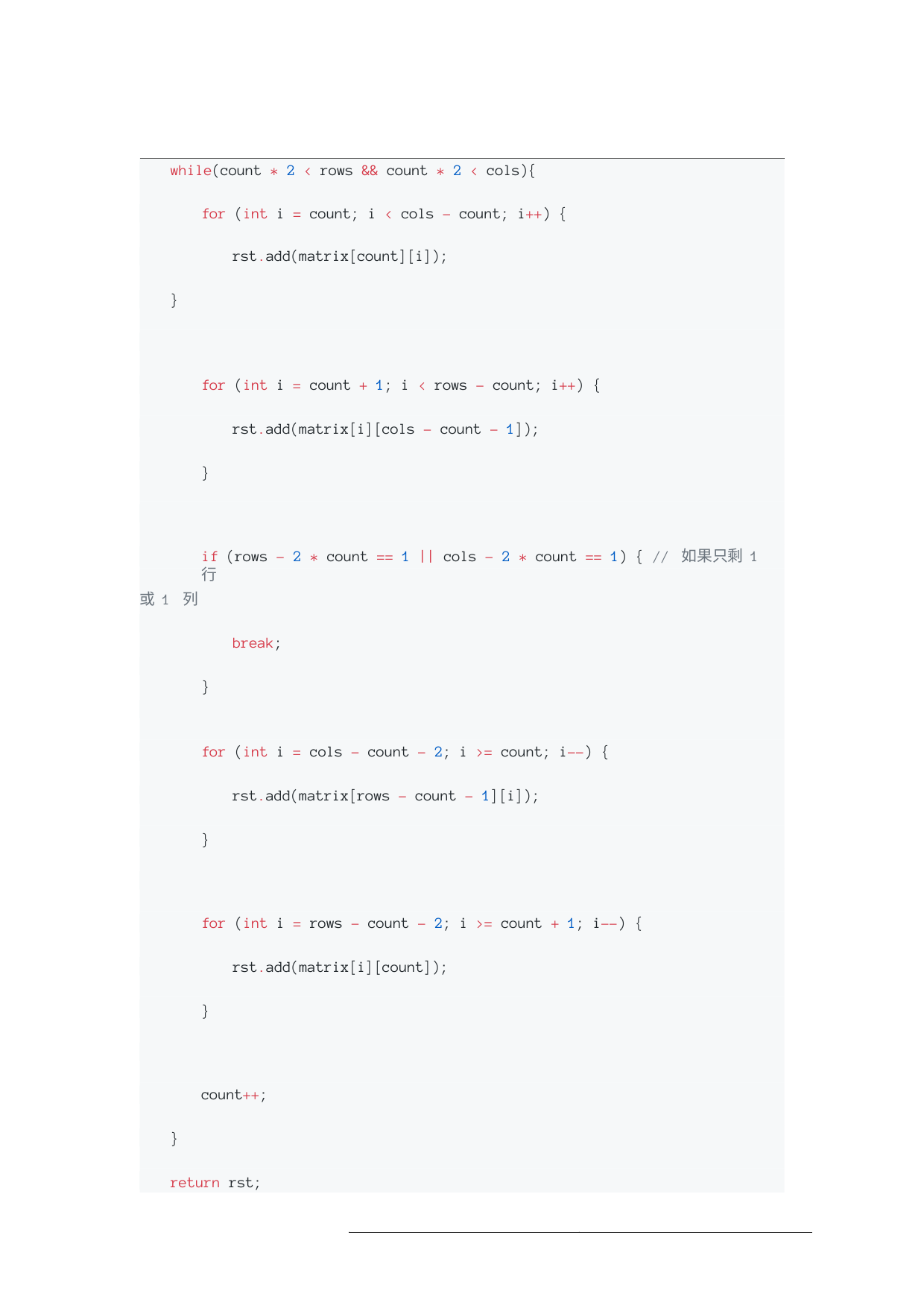

while(count * 2 < rows && count * 2 < cols){
for (int i = count; i < cols - count; i++) {  rst.add(matrix[count][i]);

}

for (int i = count + 1; i < rows - count; i++) {

rst.add(matrix[i][cols - count - 1]);

}

if (rows - 2 * count == 1 || cols - 2 * count == 1) { // 如果只剩 1 行
或 1 列

break;

}

for (int i = cols - count - 2; i >= count; i--) {

rst.add(matrix[rows - count - 1][i]);

}

for (int i = rows - count - 2; i >= count + 1; i--) {

rst.add(matrix[i][count]);

}

count++;

}

return rst;